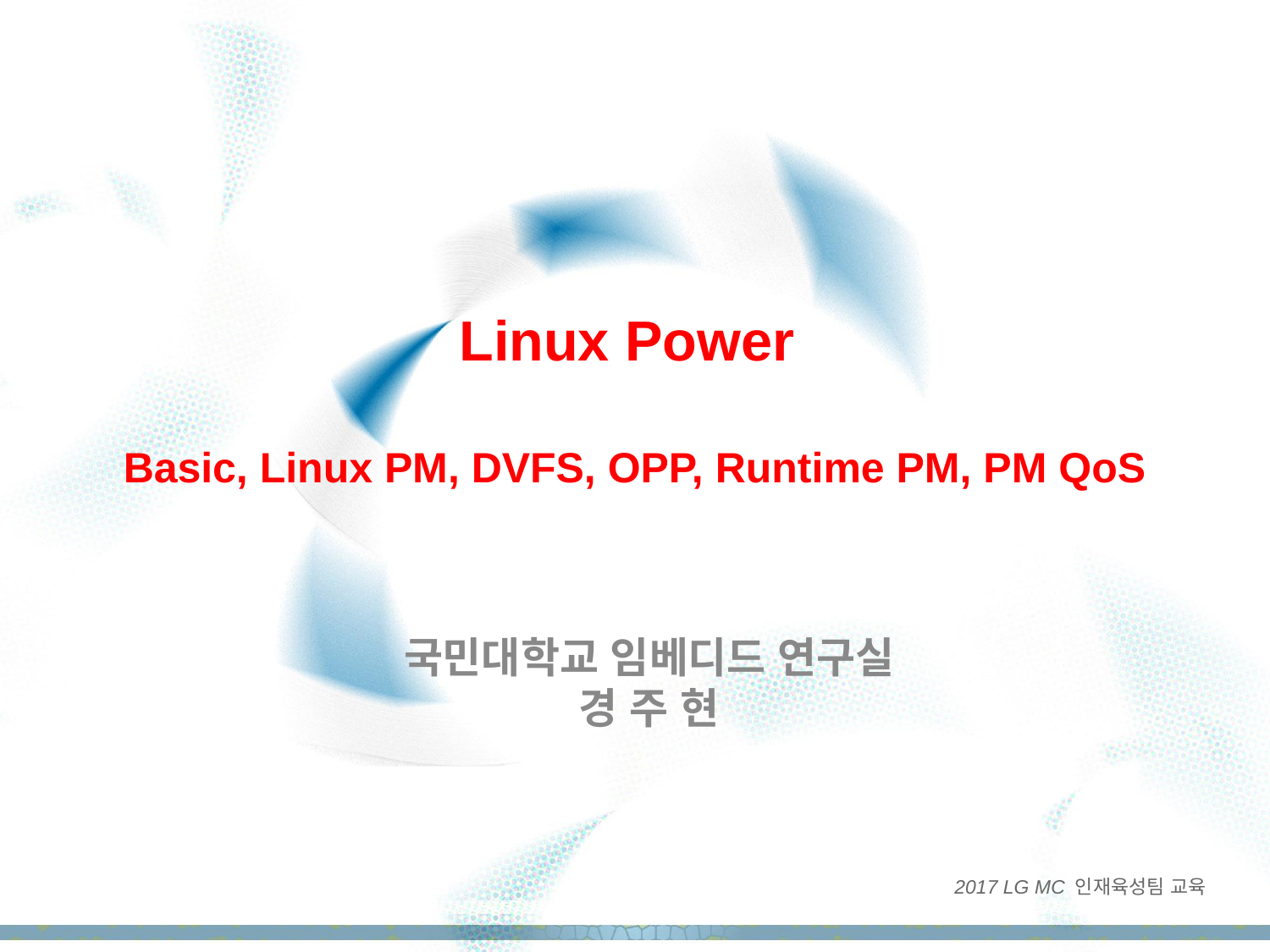

# Linux Power

Basic, Linux PM, DVFS, OPP, Runtime PM, PM QoS

국민대학교 임베디드 연구실
경 주 현
2017 LG MC 인재육성팀 교육